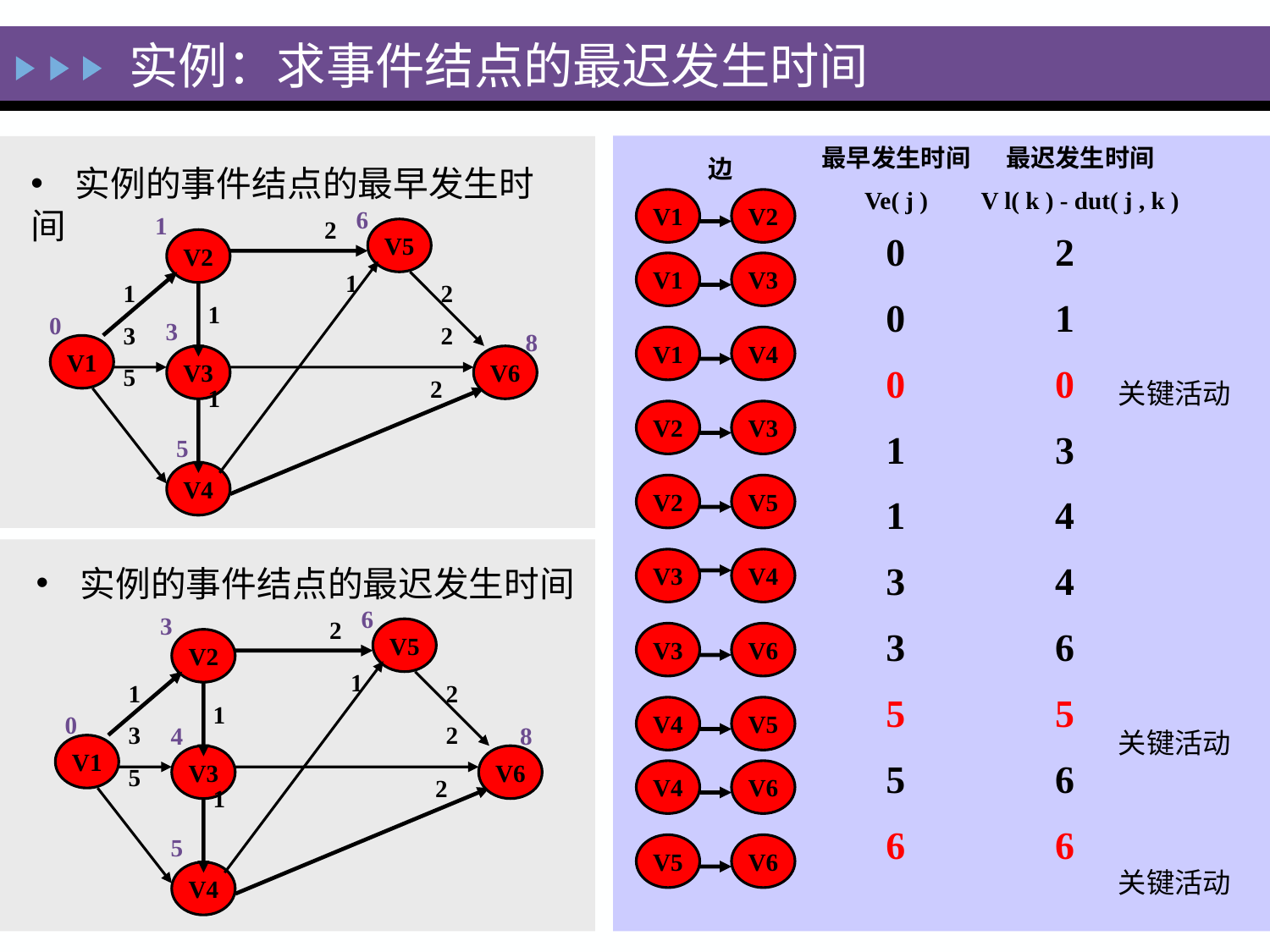

实例：求事件结点的最迟发生时间

最早发生时间
Ve( j )
最迟发生时间
V l( k ) - dut( j , k )
边
   实例的事件结点的最早发生时间
V1
V2
6
1
2
V5
0
0
0
1
1
3
3
5
5
6
2
1
0
3
4
4
6
5
6
6

V2

V1
V3

1
1
3
5

2
2

1

1
0
3
8
V1
V4
V1
V3
V6

2
关键活动

V2
V3
5

V4
V2
V5

V3
V4
   实例的事件结点的最迟发生时间

6
3
2
V5
V3
V6
V2

1
1
3
5

2
2

1

1
V4
V5
0
4
8
关键活动

V1
V3
V6
V4
V6

2

5
V5
V6
关键活动
V4